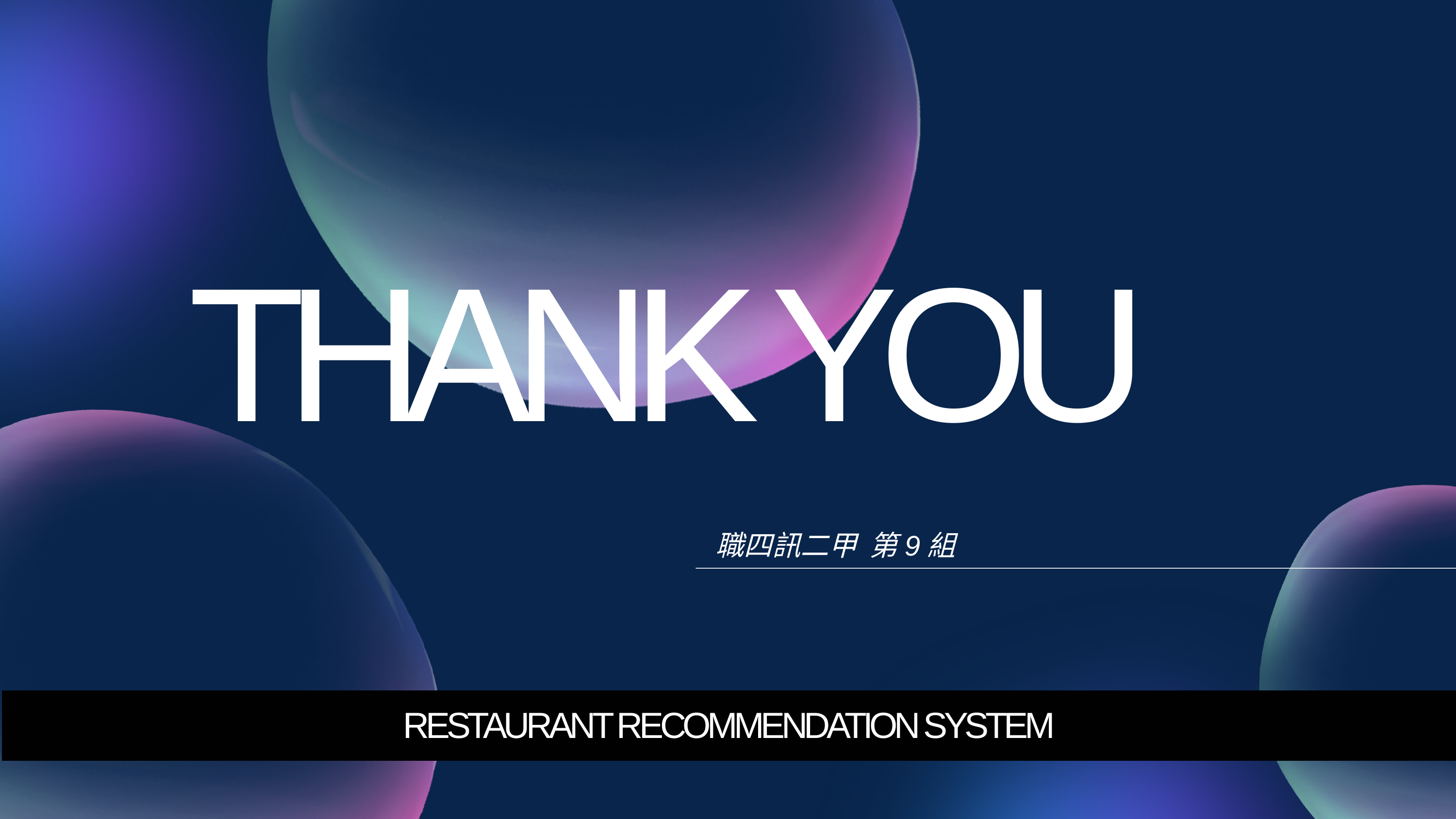

THANK YOU

職四訊二甲  第9組

RESTAURANT RECOMMENDATION SYSTEM